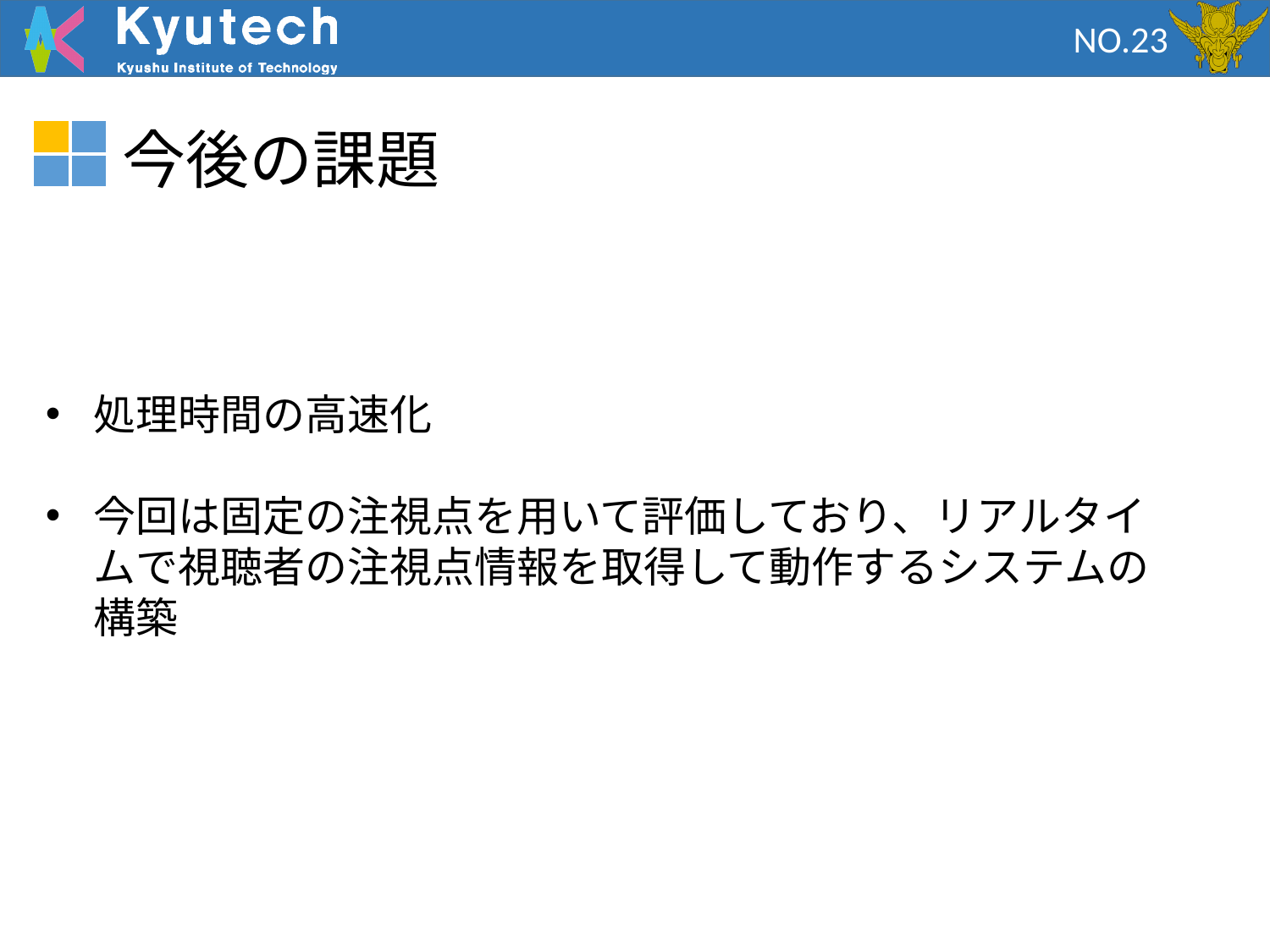

NO.23
今後の課題

処理時間の高速化

今回は固定の注視点を用いて評価しており、リアルタイムで視聴者の注視点情報を取得して動作するシステムの構築